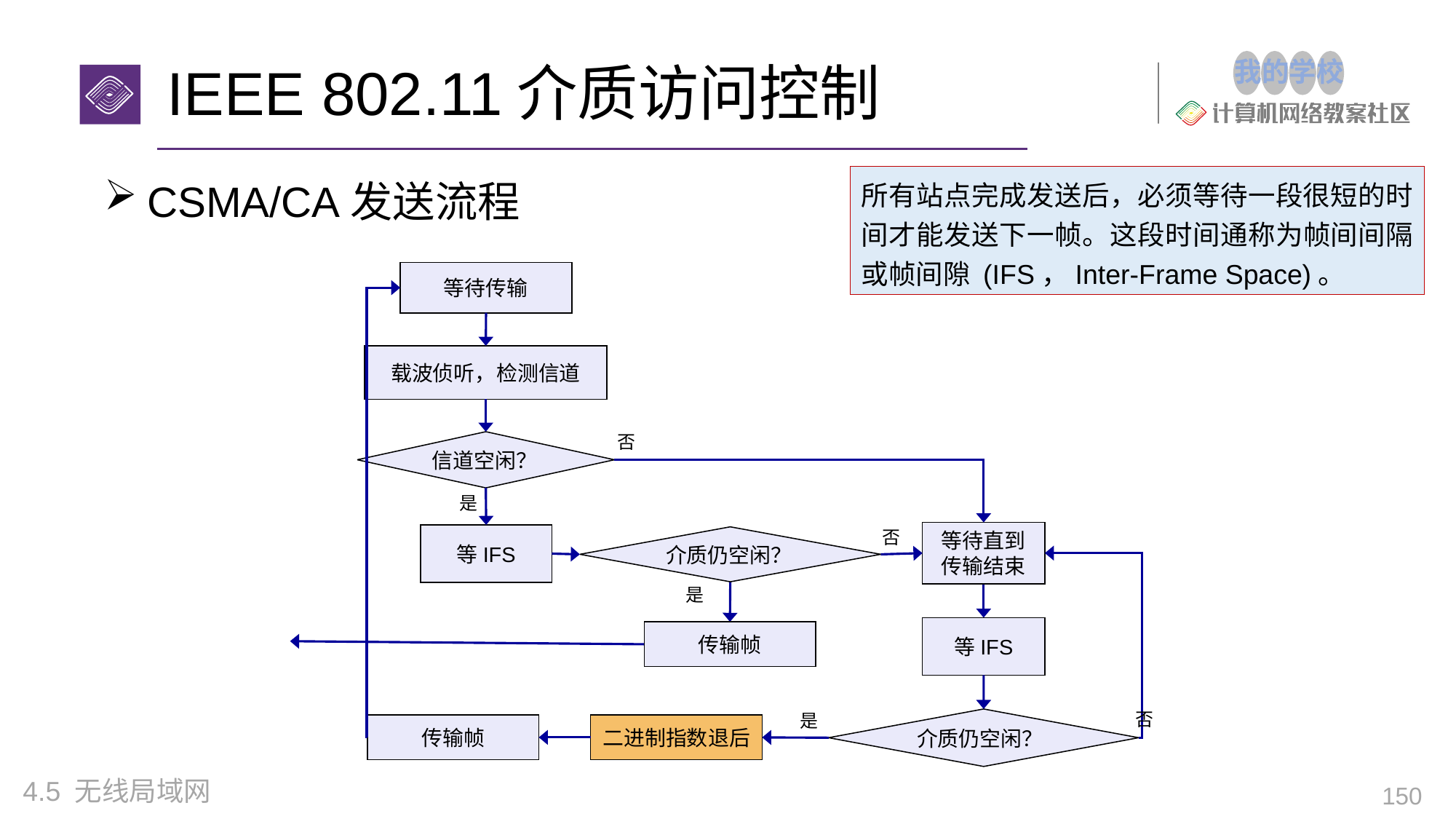

# IEEE 802.11介质访问控制
所有站点完成发送后，必须等待一段很短的时间才能发送下一帧。这段时间通称为帧间间隔或帧间隙 (IFS，Inter-Frame Space)。
CSMA/CA发送流程

等待传输
载波侦听，检测信道
否
信道空闲？
是
否
等待直到传输结束
等IFS
介质仍空闲？
是
等IFS
传输帧
否
是
介质仍空闲？
传输帧
二进制指数退后
4.5 无线局域网
150